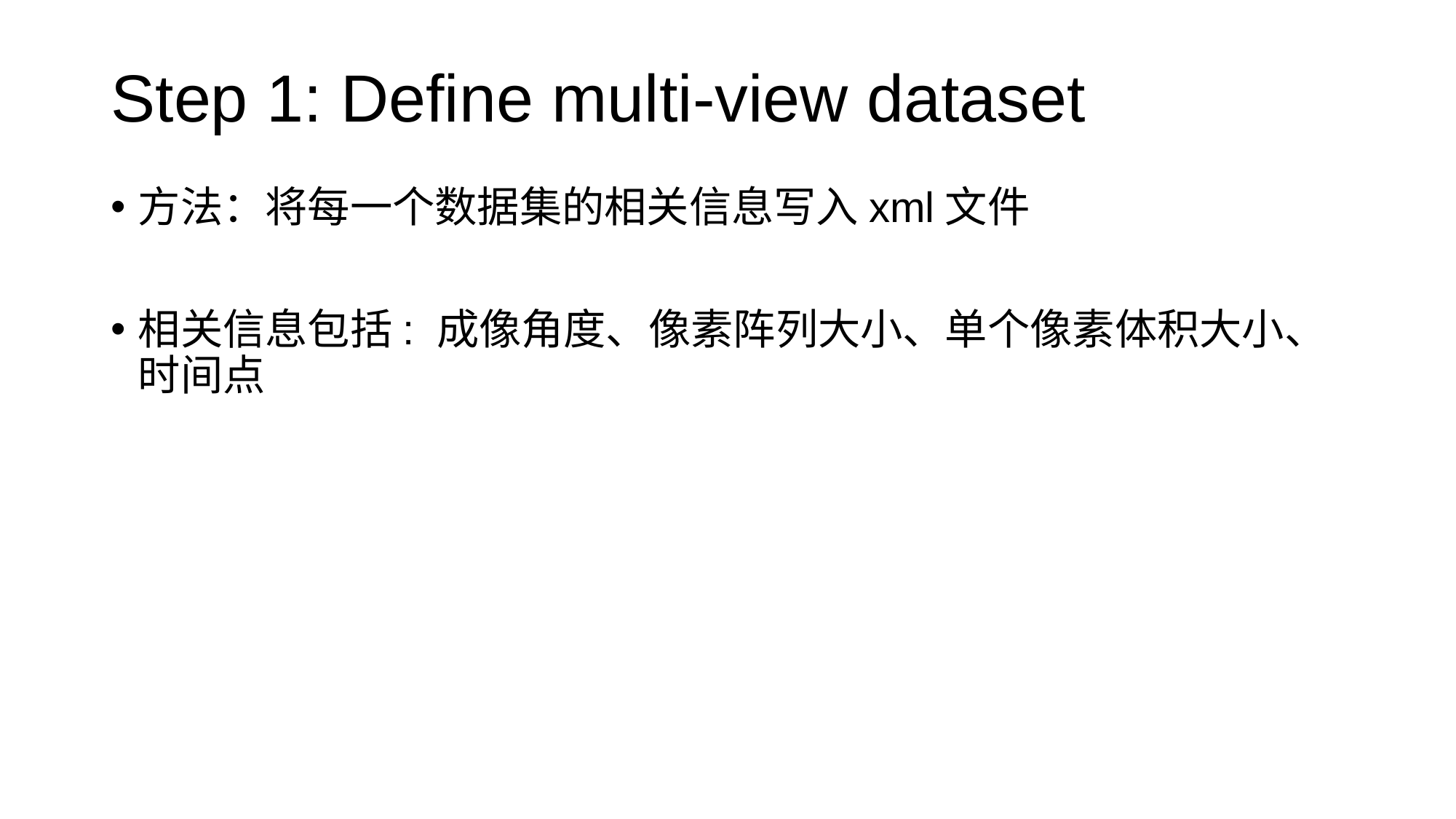

# Step 1: Define multi-view dataset
方法：将每一个数据集的相关信息写入xml文件

相关信息包括: 成像角度、像素阵列大小、单个像素体积大小、时间点